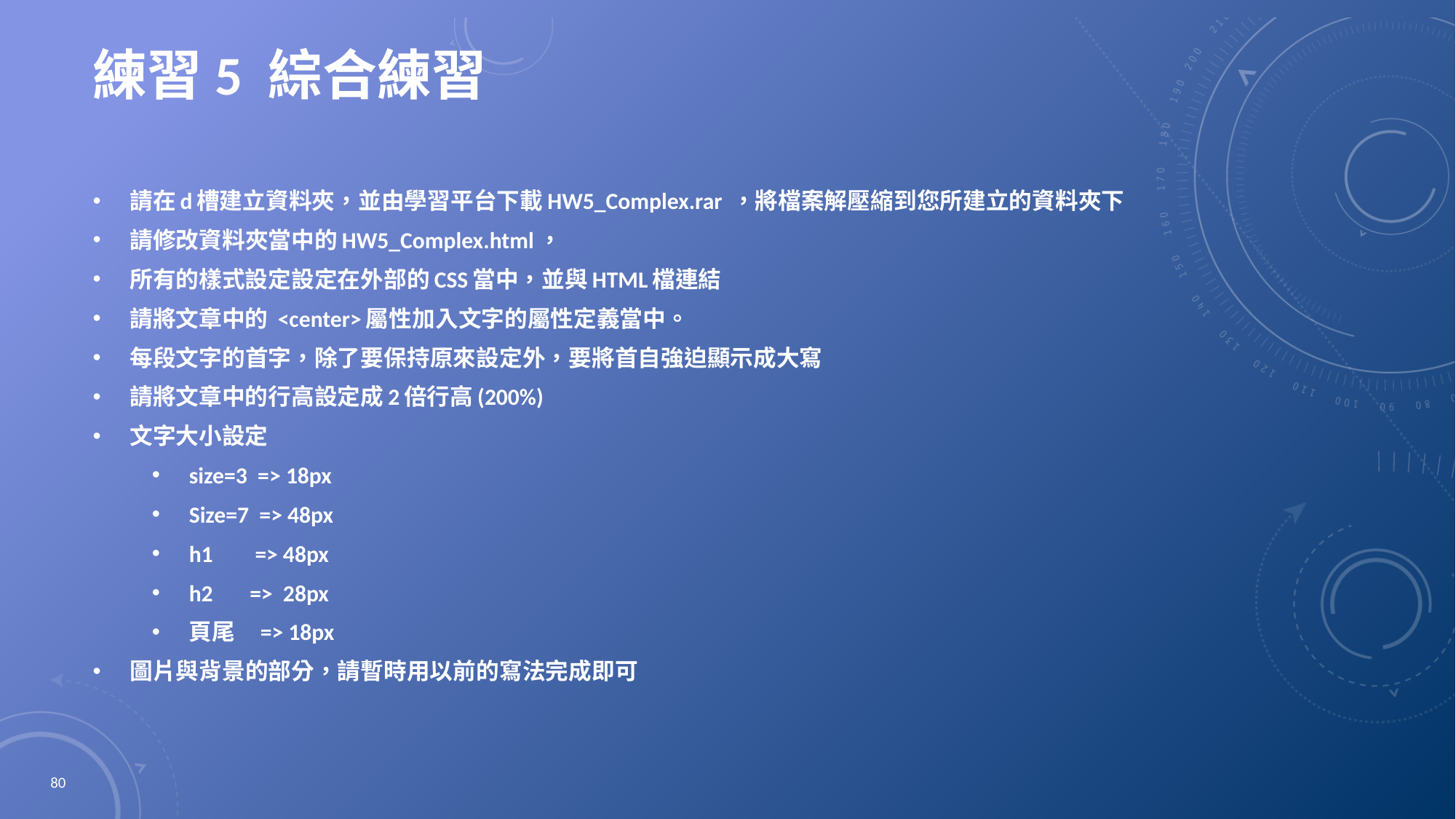

# 練習5 綜合練習
請在d槽建立資料夾，並由學習平台下載HW5_Complex.rar ，將檔案解壓縮到您所建立的資料夾下
請修改資料夾當中的HW5_Complex.html，
所有的樣式設定設定在外部的CSS當中，並與HTML檔連結
請將文章中的 <center>屬性加入文字的屬性定義當中。
每段文字的首字，除了要保持原來設定外，要將首自強迫顯示成大寫
請將文章中的行高設定成2倍行高(200%)
文字大小設定
size=3  => 18px
Size=7  => 48px
h1        => 48px
h2       =>  28px
頁尾    => 18px
圖片與背景的部分，請暫時用以前的寫法完成即可

80